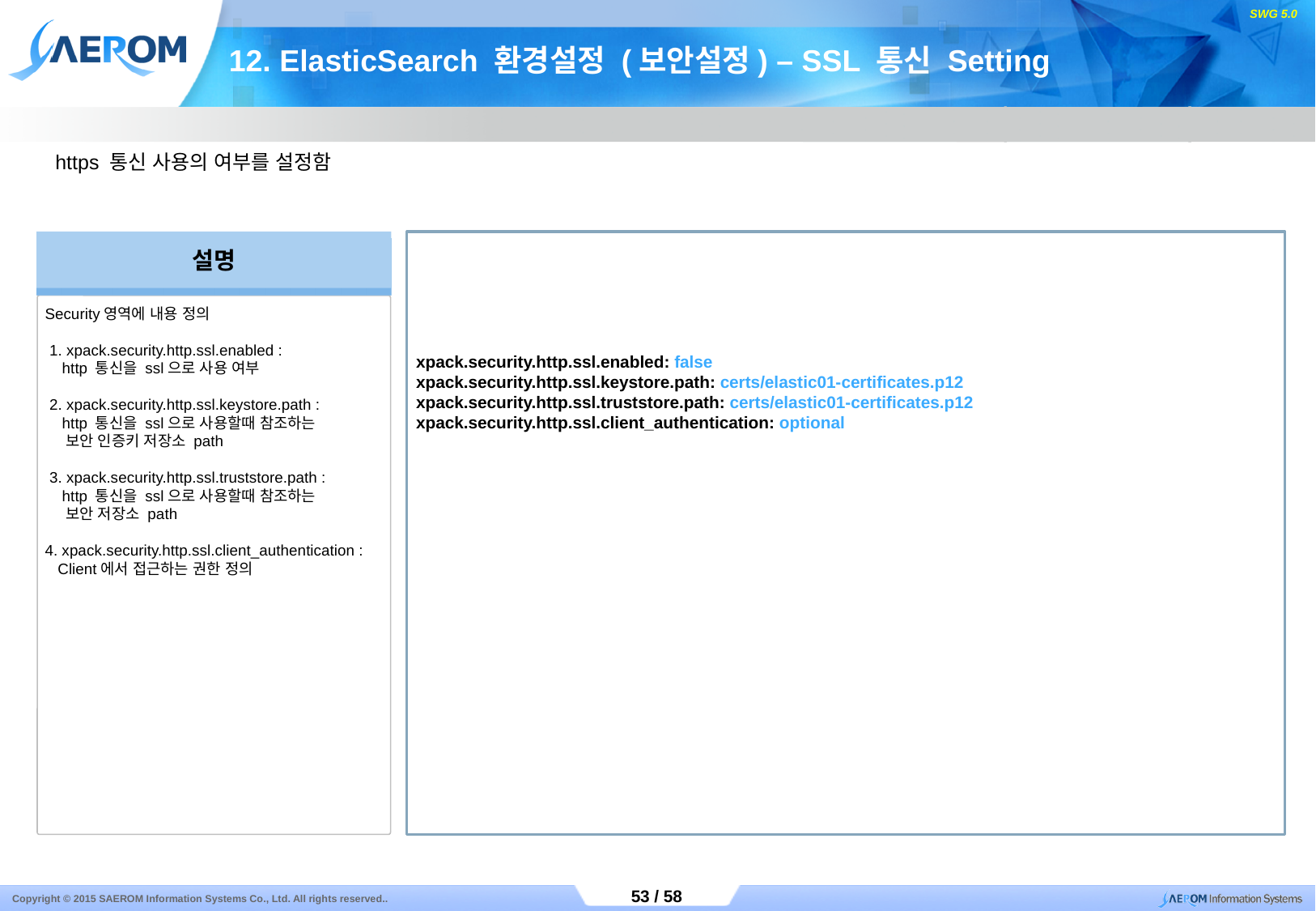

# 12. ElasticSearch 환경설정 (보안설정) – SSL 통신 Setting
https 통신 사용의 여부를 설정함
설명
Security영역에 내용 정의

 1. xpack.security.http.ssl.enabled :
    http 통신을 ssl으로 사용 여부

 2. xpack.security.http.ssl.keystore.path :
    http 통신을 ssl으로 사용할때 참조하는
    보안 인증키 저장소 path

 3. xpack.security.http.ssl.truststore.path :
    http 통신을 ssl으로 사용할때 참조하는
    보안 저장소 path

4. xpack.security.http.ssl.client_authentication :
   Client에서 접근하는 권한 정의

xpack.security.http.ssl.enabled: false
xpack.security.http.ssl.keystore.path: certs/elastic01-certificates.p12
xpack.security.http.ssl.truststore.path: certs/elastic01-certificates.p12
xpack.security.http.ssl.client_authentication: optional